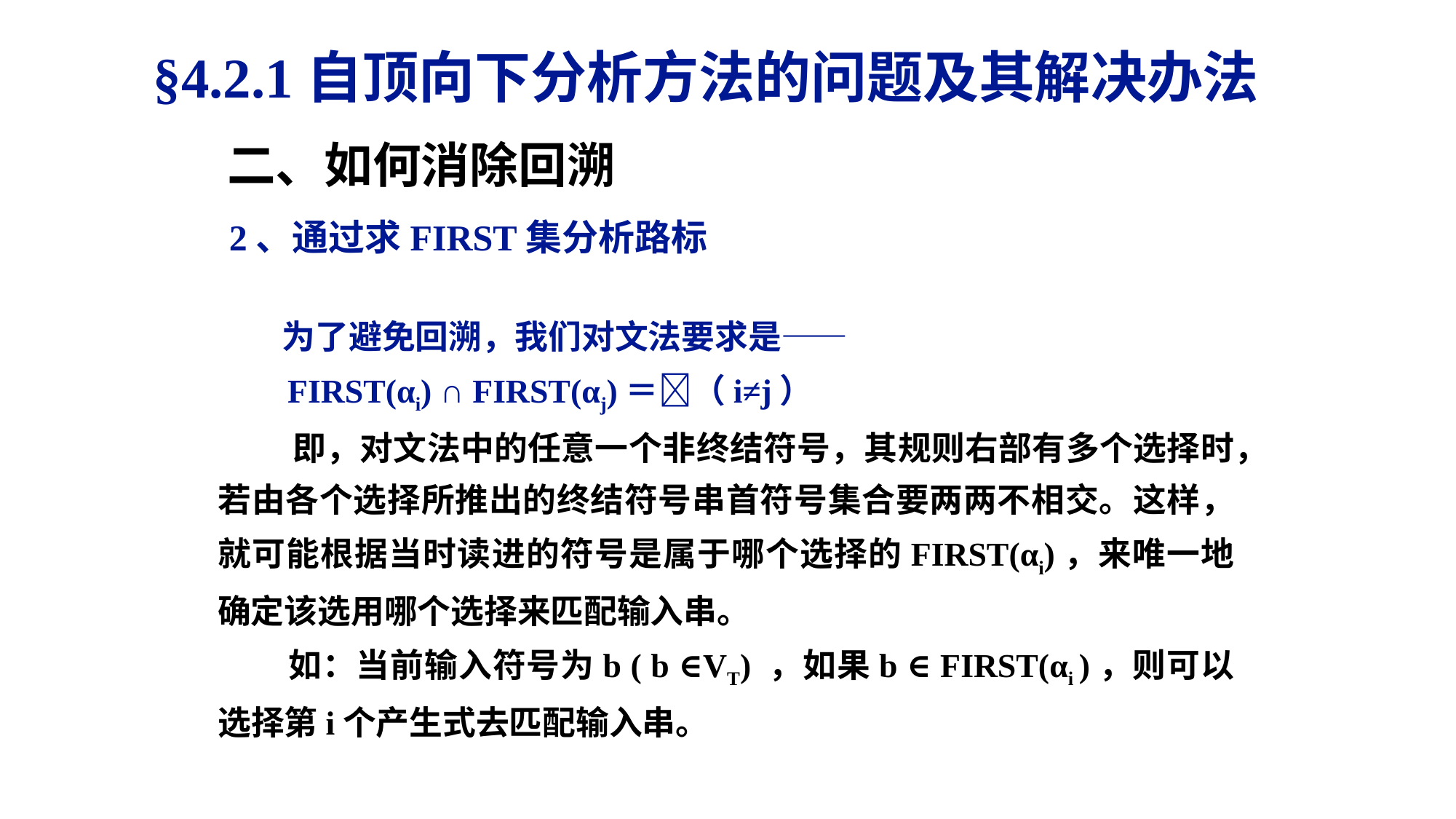

§4.2.1自顶向下分析方法的问题及其解决办法
二、如何消除回溯
2、通过求FIRST集分析路标
       为了避免回溯，我们对文法要求是——
        FIRST(αi) ∩ FIRST(αj)＝∅（i≠j）
        即，对文法中的任意一个非终结符号，其规则右部有多个选择时，若由各个选择所推出的终结符号串首符号集合要两两不相交。这样，就可能根据当时读进的符号是属于哪个选择的FIRST(αi)，来唯一地确定该选用哪个选择来匹配输入串。
       如：当前输入符号为b ( b ∈VT) ，如果b ∈ FIRST(αi )，则可以选择第i个产生式去匹配输入串。